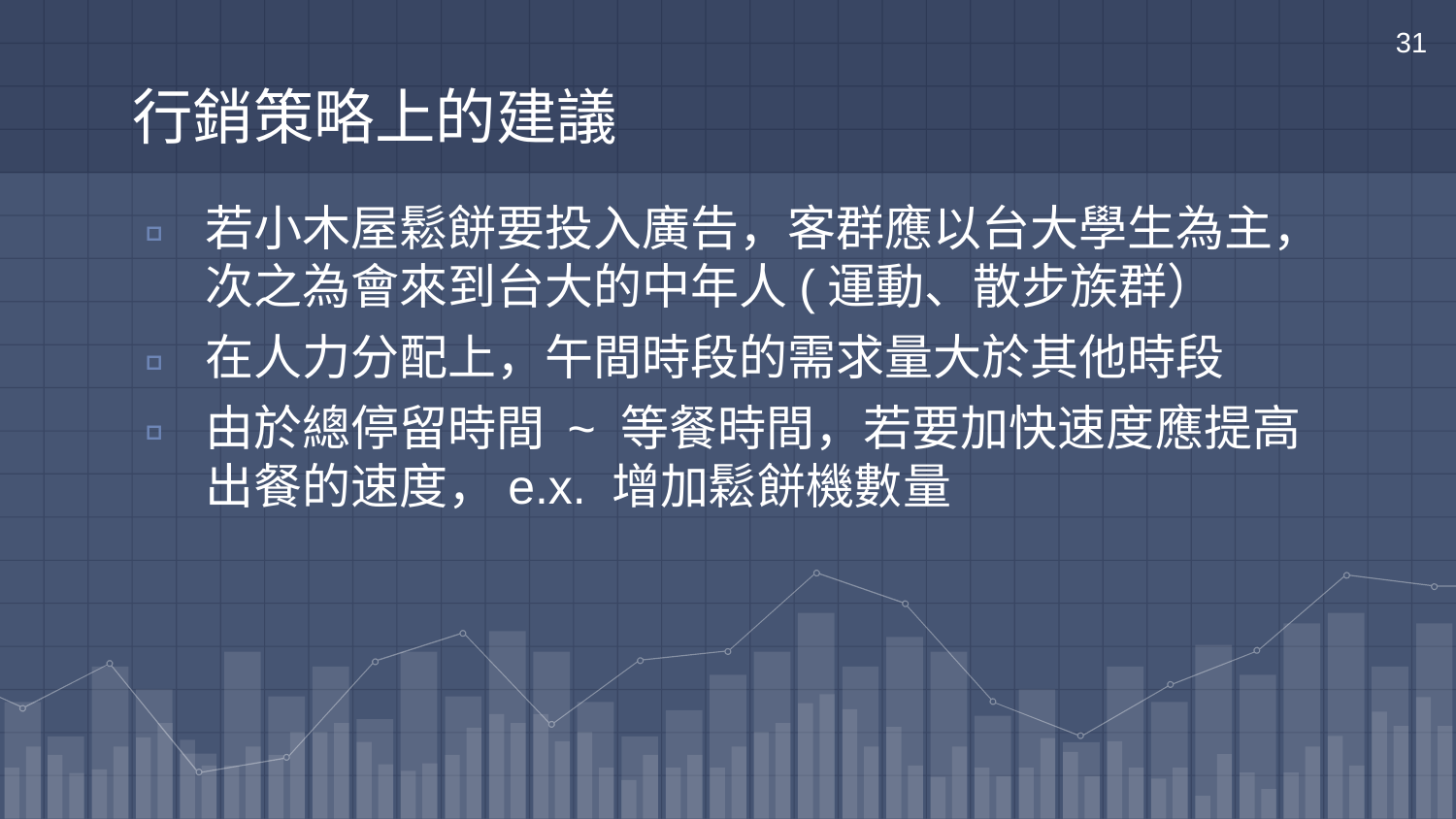

31
# 行銷策略上的建議
若小木屋鬆餅要投入廣告，客群應以台大學生為主，次之為會來到台大的中年人(運動、散步族群）
在人力分配上，午間時段的需求量大於其他時段
由於總停留時間 ~ 等餐時間，若要加快速度應提高出餐的速度，e.x. 增加鬆餅機數量